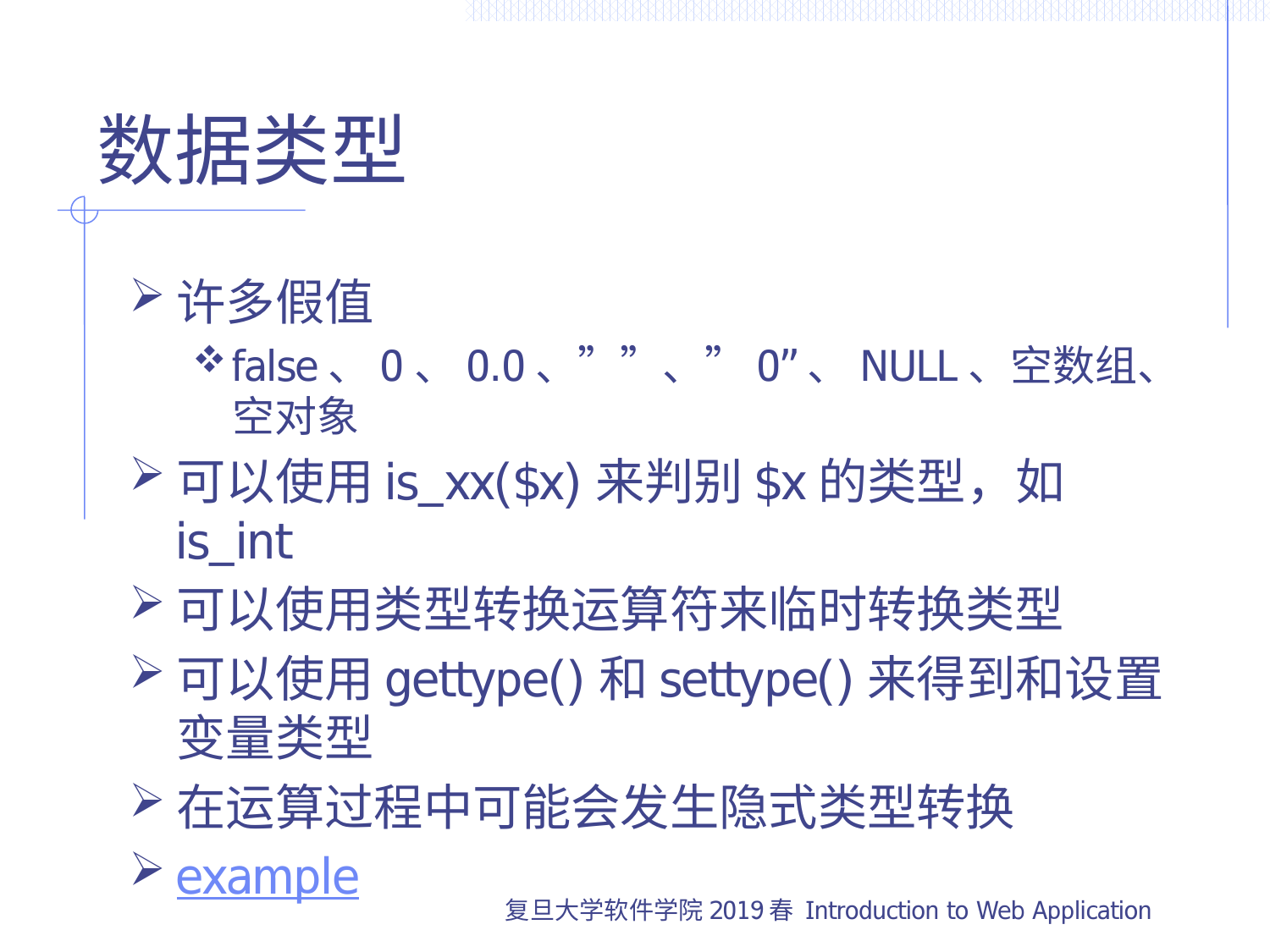

# 数据类型
许多假值
false、0、0.0、””、”0”、NULL、空数组、空对象
可以使用is_xx($x)来判别$x的类型，如is_int
可以使用类型转换运算符来临时转换类型
可以使用gettype()和settype()来得到和设置变量类型
在运算过程中可能会发生隐式类型转换
example